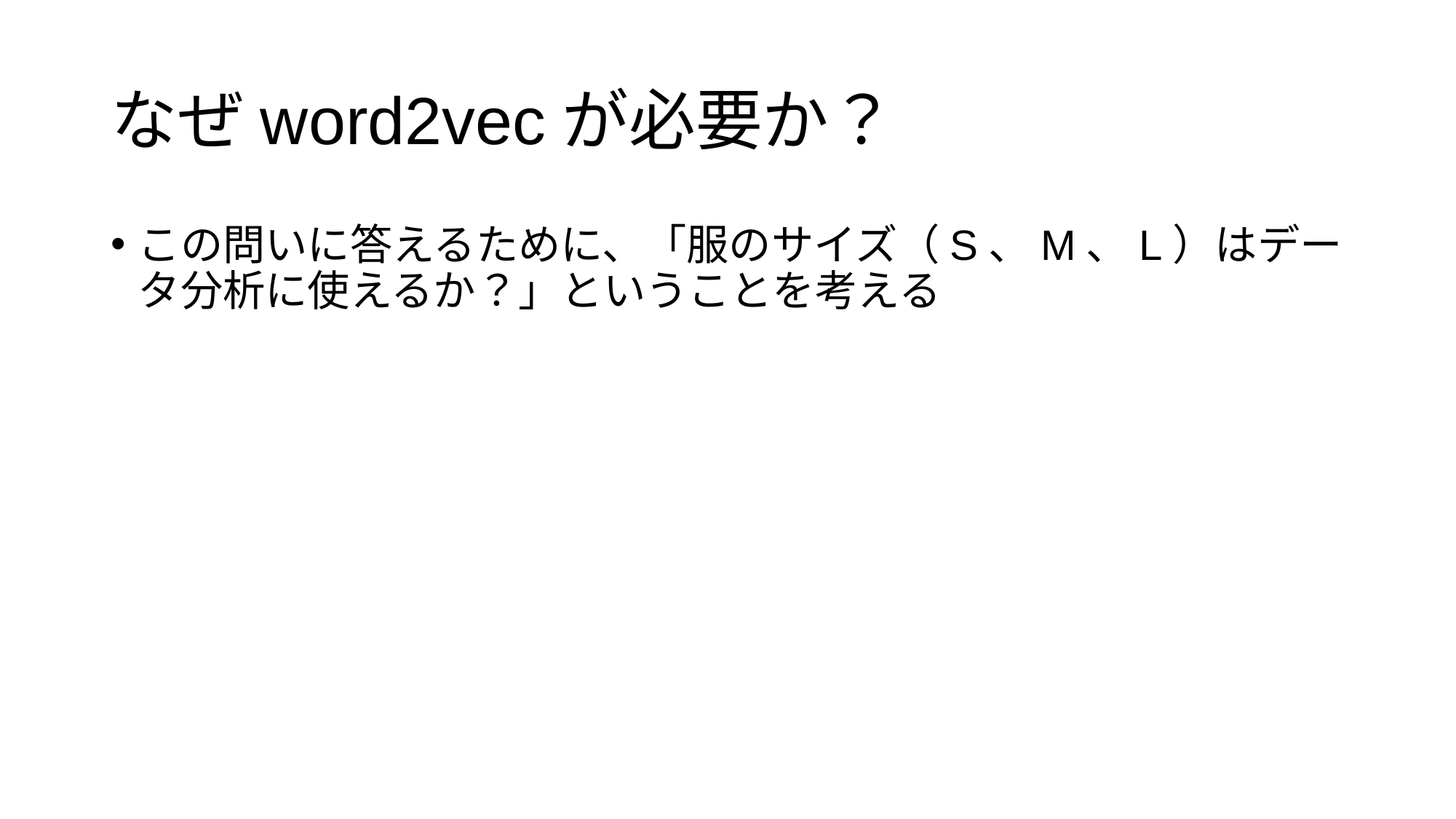

# なぜword2vecが必要か？
この問いに答えるために、「服のサイズ（S、M、L）はデータ分析に使えるか？」ということを考える